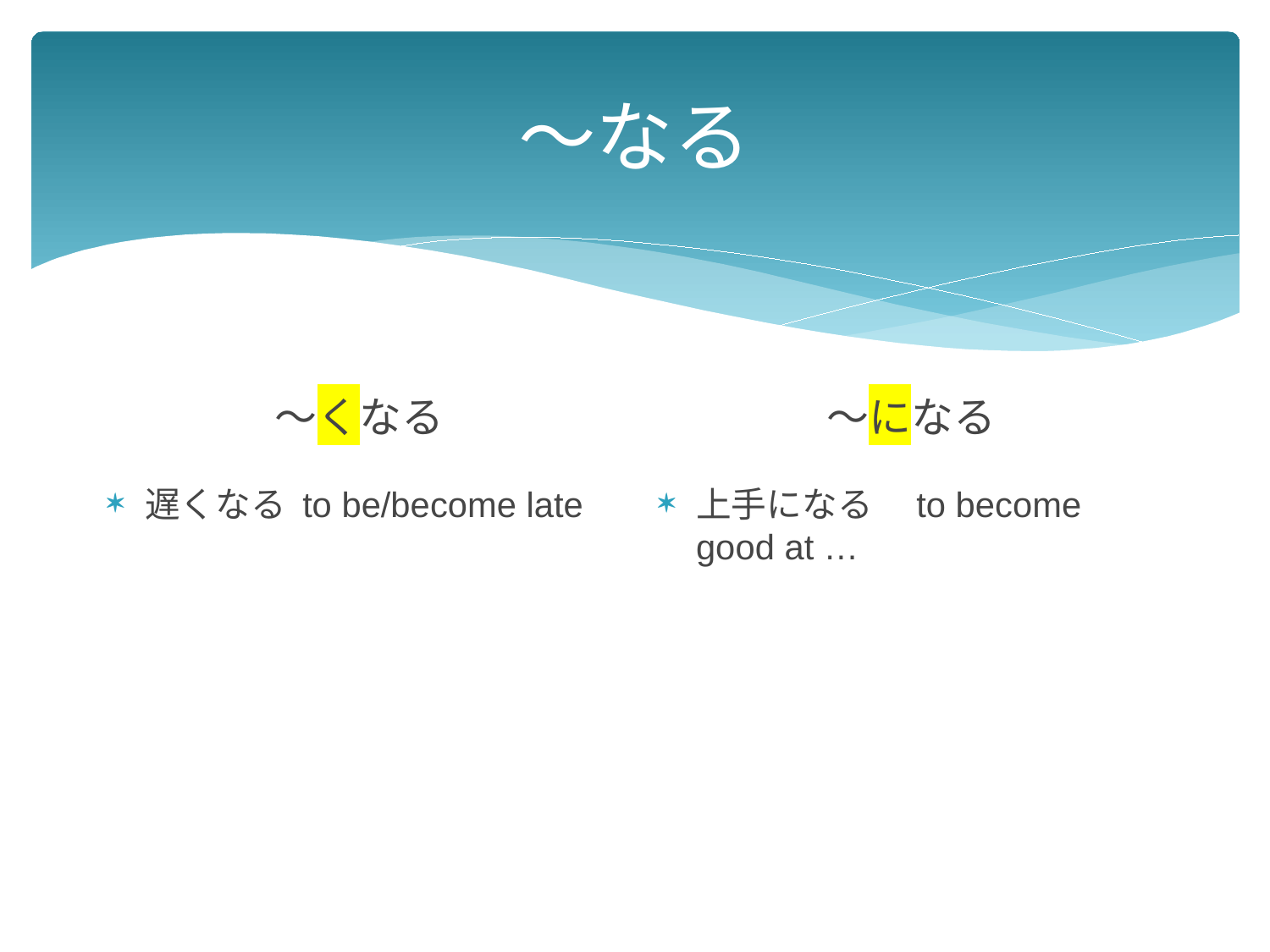

# ～なる
～になる
～くなる
遅くなる to be/become late

上手になる　to become good at …